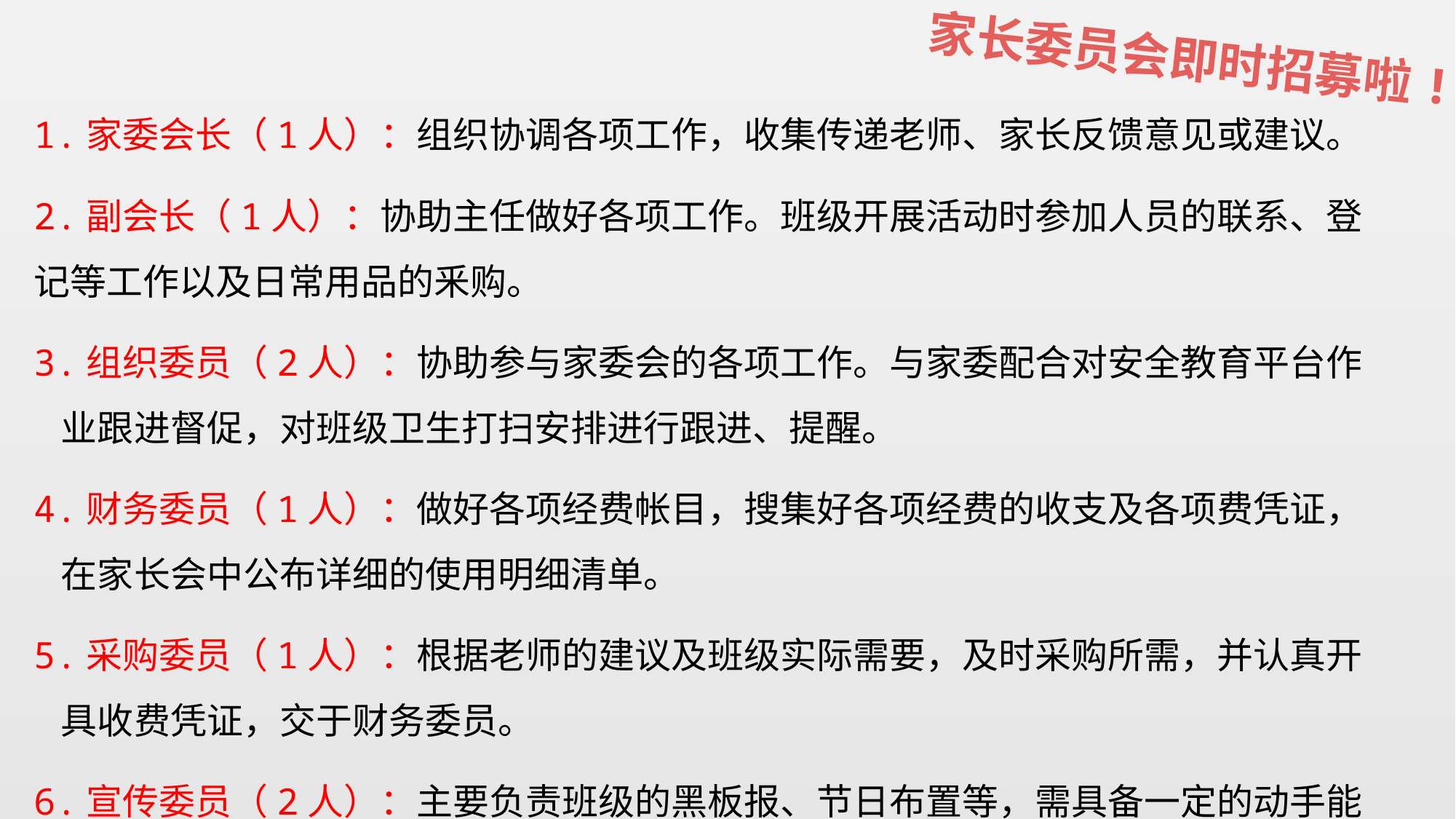

家长委员会即时招募啦!
1.家委会长（1人）：组织协调各项工作，收集传递老师、家长反馈意见或建议。
2.副会长（1人）：协助主任做好各项工作。班级开展活动时参加人员的联系、登记等工作以及日常用品的釆购。
3.组织委员（2人）：协助参与家委会的各项工作。与家委配合对安全教育平台作业跟进督促，对班级卫生打扫安排进行跟进、提醒。
4.财务委员（1人）：做好各项经费帐目，搜集好各项经费的收支及各项费凭证，在家长会中公布详细的使用明细清单。
5.采购委员（1人）：根据老师的建议及班级实际需要，及时采购所需，并认真开具收费凭证，交于财务委员。
6.宣传委员（2人）：主要负责班级的黑板报、节日布置等，需具备一定的动手能力。
 欢迎有责任心、有耐心、有较强能力、时间灵活的家长报名！